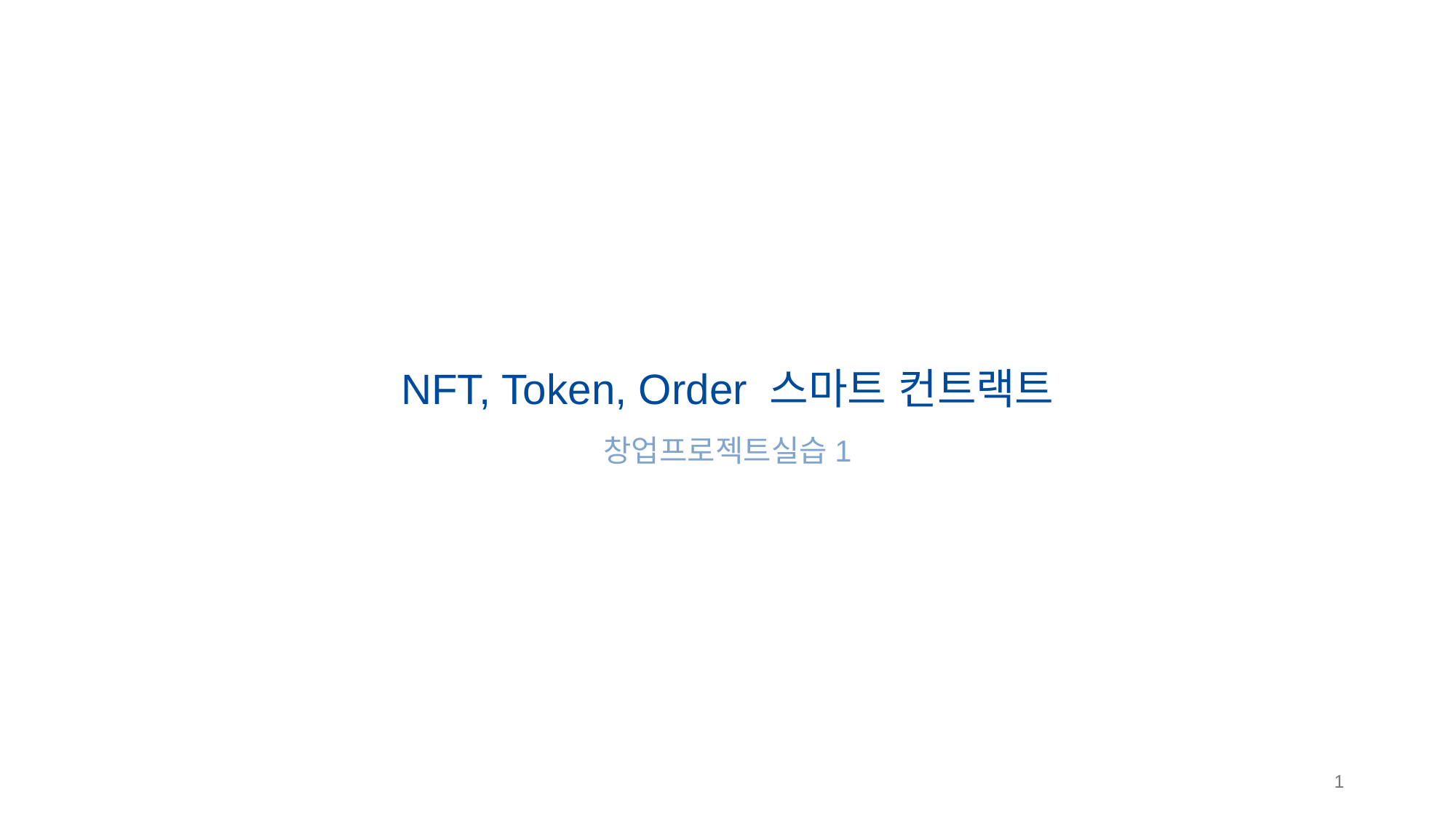

# NFT, Token, Order 스마트 컨트랙트
창업프로젝트실습1
1